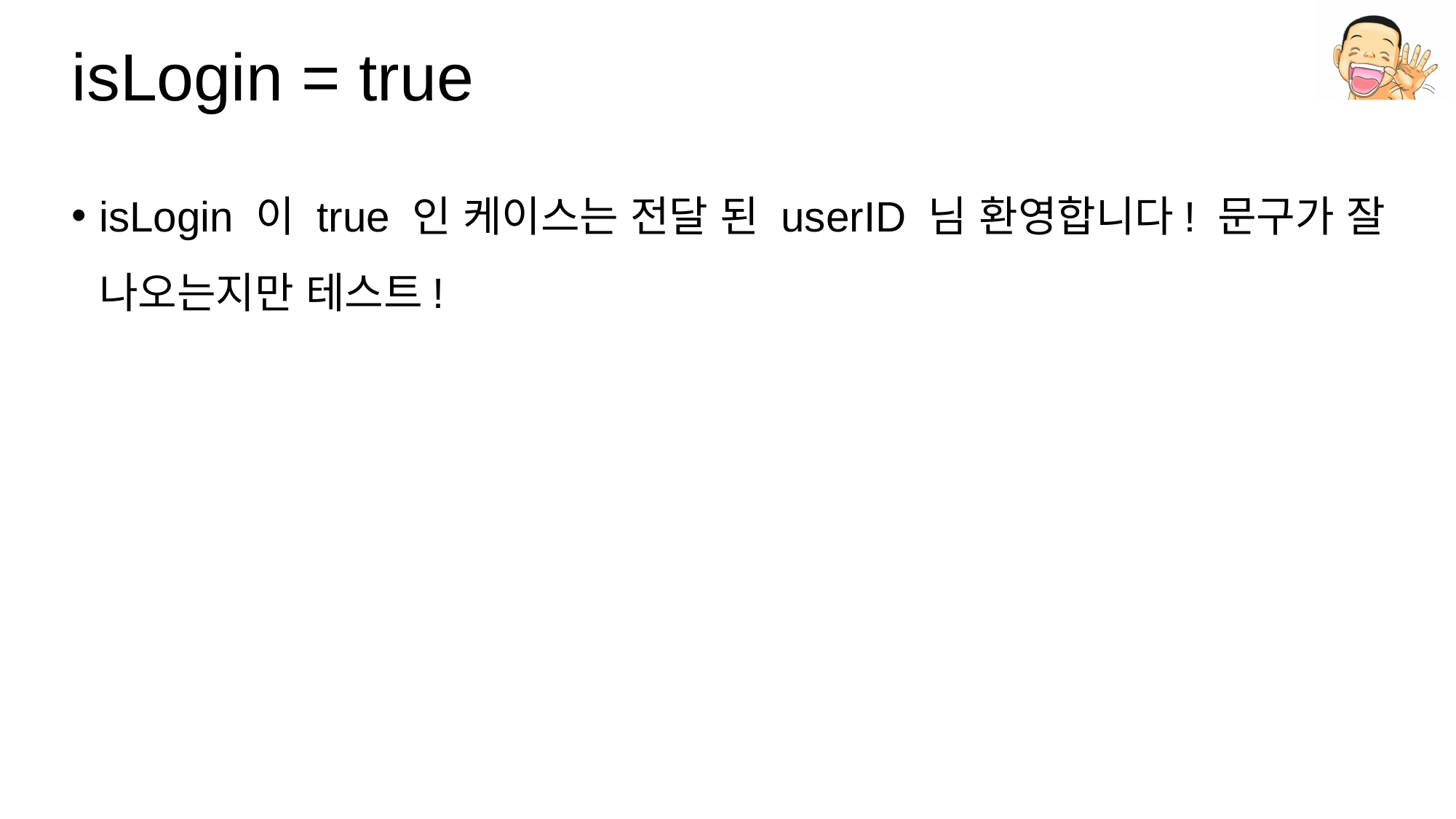

# isLogin = true
isLogin 이 true 인 케이스는 전달 된 userID 님 환영합니다! 문구가 잘 나오는지만 테스트!